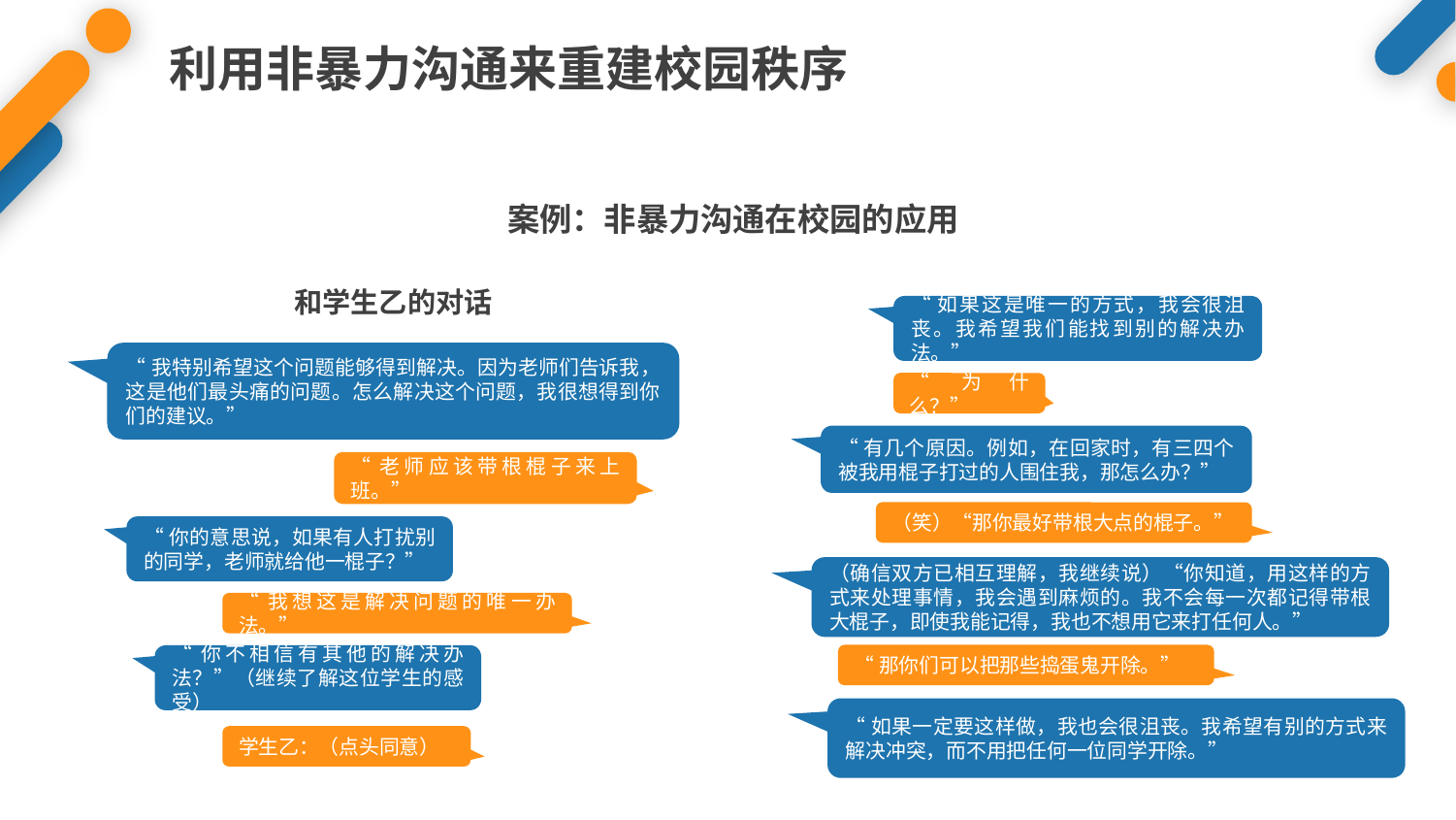

利用非暴力沟通来重建校园秩序
案例：非暴力沟通在校园的应用
和学生乙的对话
“如果这是唯一的方式，我会很沮丧。我希望我们能找到别的解决办法。”
“我特别希望这个问题能够得到解决。因为老师们告诉我，这是他们最头痛的问题。怎么解决这个问题，我很想得到你们的建议。”
“为什么？”
“有几个原因。例如，在回家时，有三四个被我用棍子打过的人围住我，那怎么办？”
“老师应该带根棍子来上班。”
（笑）“那你最好带根大点的棍子。”
“你的意思说，如果有人打扰别的同学，老师就给他一棍子？”
（确信双方已相互理解，我继续说）“你知道，用这样的方式来处理事情，我会遇到麻烦的。我不会每一次都记得带根大棍子，即使我能记得，我也不想用它来打任何人。”
“我想这是解决问题的唯一办法。”
“那你们可以把那些捣蛋鬼开除。”
“你不相信有其他的解决办法？”（继续了解这位学生的感受）
“如果一定要这样做，我也会很沮丧。我希望有别的方式来解决冲突，而不用把任何一位同学开除。”
学生乙：（点头同意）